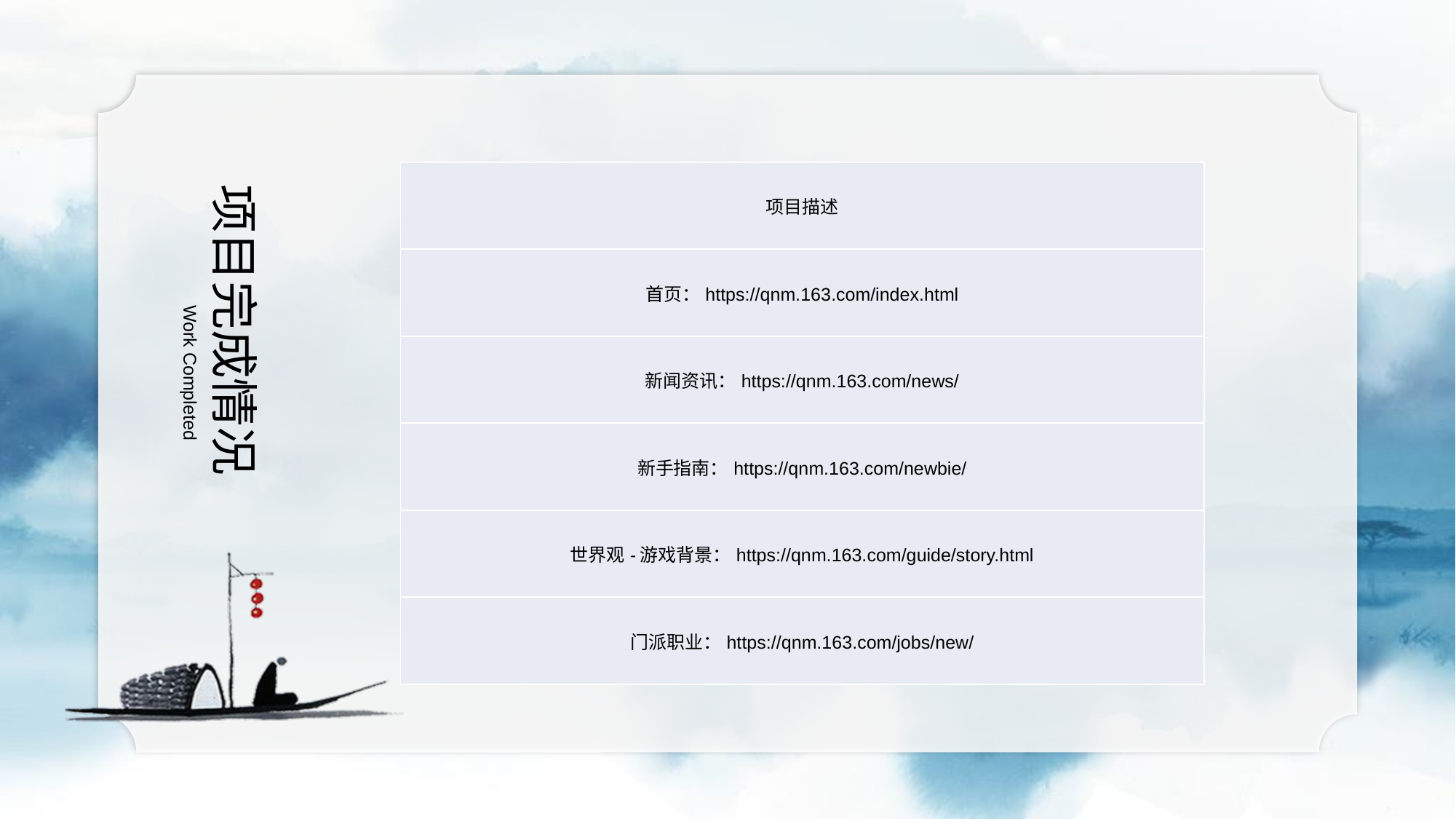

| 项目描述 |
| --- |
| 首页：https://qnm.163.com/index.html |
| 新闻资讯：https://qnm.163.com/news/ |
| 新手指南：https://qnm.163.com/newbie/ |
| 世界观-游戏背景：https://qnm.163.com/guide/story.html |
| 门派职业：https://qnm.163.com/jobs/new/ |
项目完成情况
 Work Completed